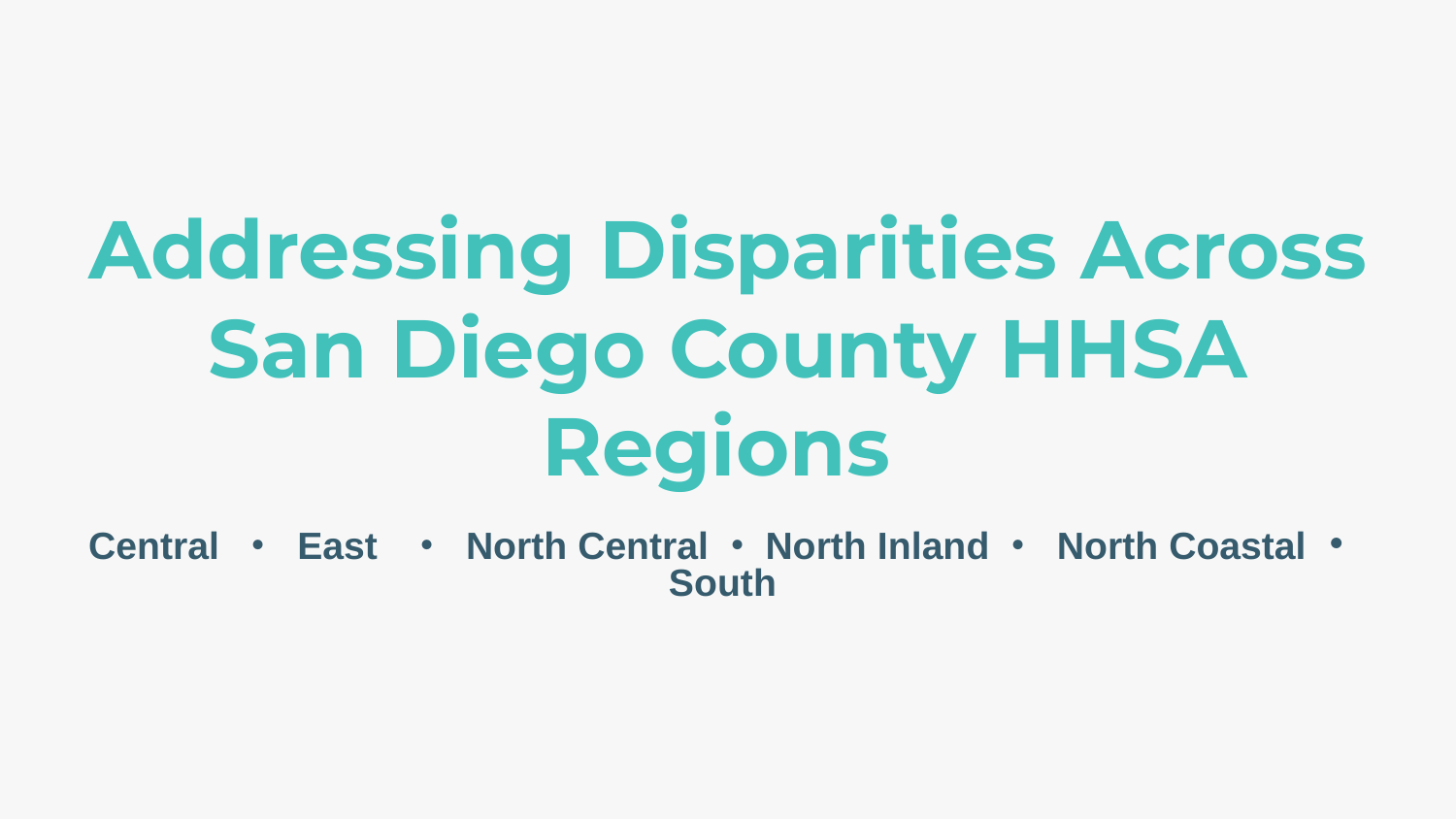

# Addressing Disparities Across San Diego County HHSA Regions
Central ・ East  ・ North Central・North Inland・ North Coastal・South